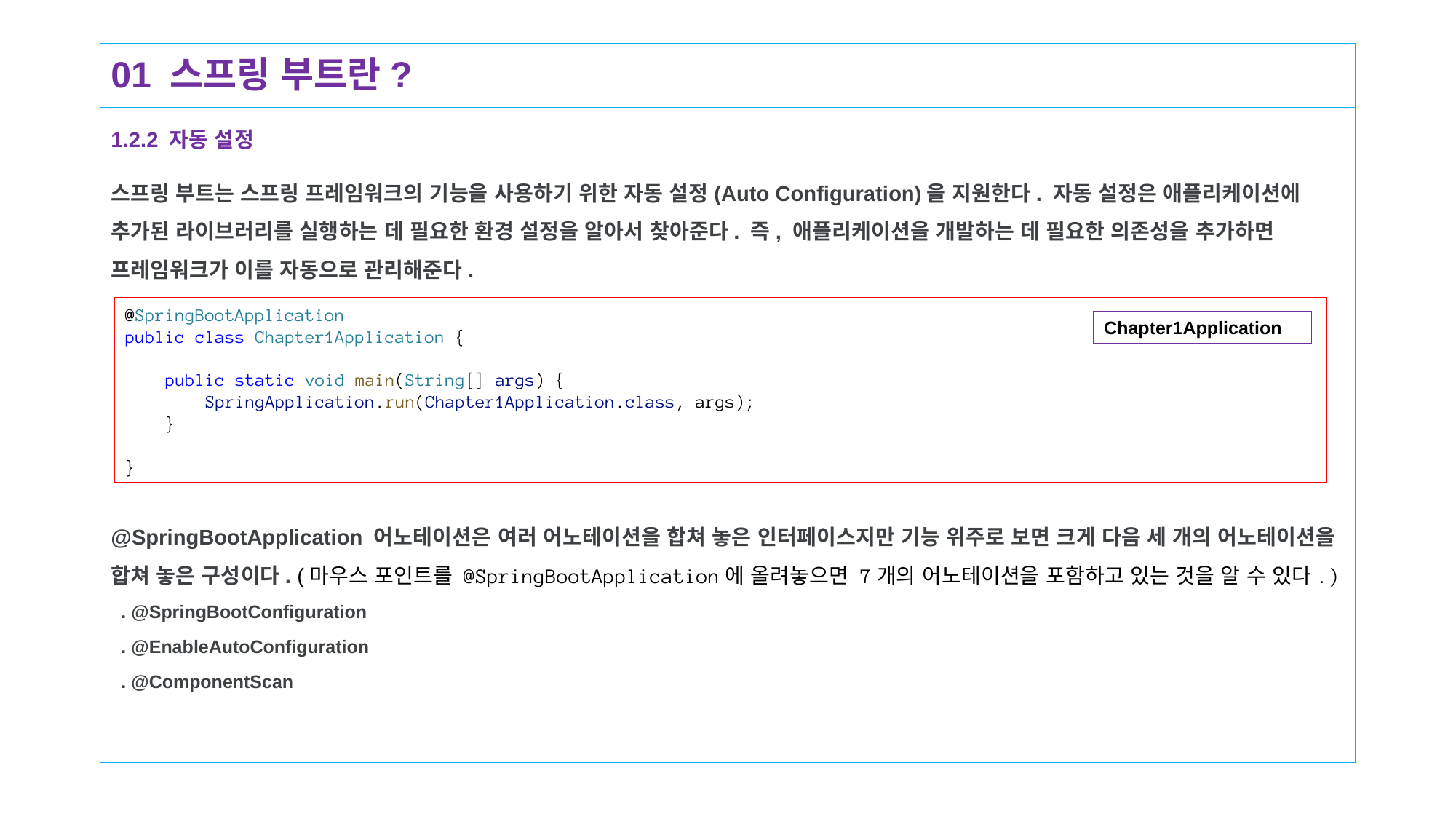

# 01 스프링 부트란?
1.2.2 자동 설정
스프링 부트는 스프링 프레임워크의 기능을 사용하기 위한 자동 설정(Auto Configuration)을 지원한다. 자동 설정은 애플리케이션에 추가된 라이브러리를 실행하는 데 필요한 환경 설정을 알아서 찾아준다. 즉, 애플리케이션을 개발하는 데 필요한 의존성을 추가하면 프레임워크가 이를 자동으로 관리해준다.

@SpringBootApplication 어노테이션은 여러 어노테이션을 합쳐 놓은 인터페이스지만 기능 위주로 보면 크게 다음 세 개의 어노테이션을 합쳐 놓은 구성이다. (마우스 포인트를 @SpringBootApplication에 올려놓으면 7개의 어노테이션을 포함하고 있는 것을 알 수 있다.)
  . @SpringBootConfiguration
  . @EnableAutoConfiguration
  . @ComponentScan
@SpringBootApplication
public class Chapter1Application {
    public static void main(String[] args) {
        SpringApplication.run(Chapter1Application.class, args);
    }
}
Chapter1Application